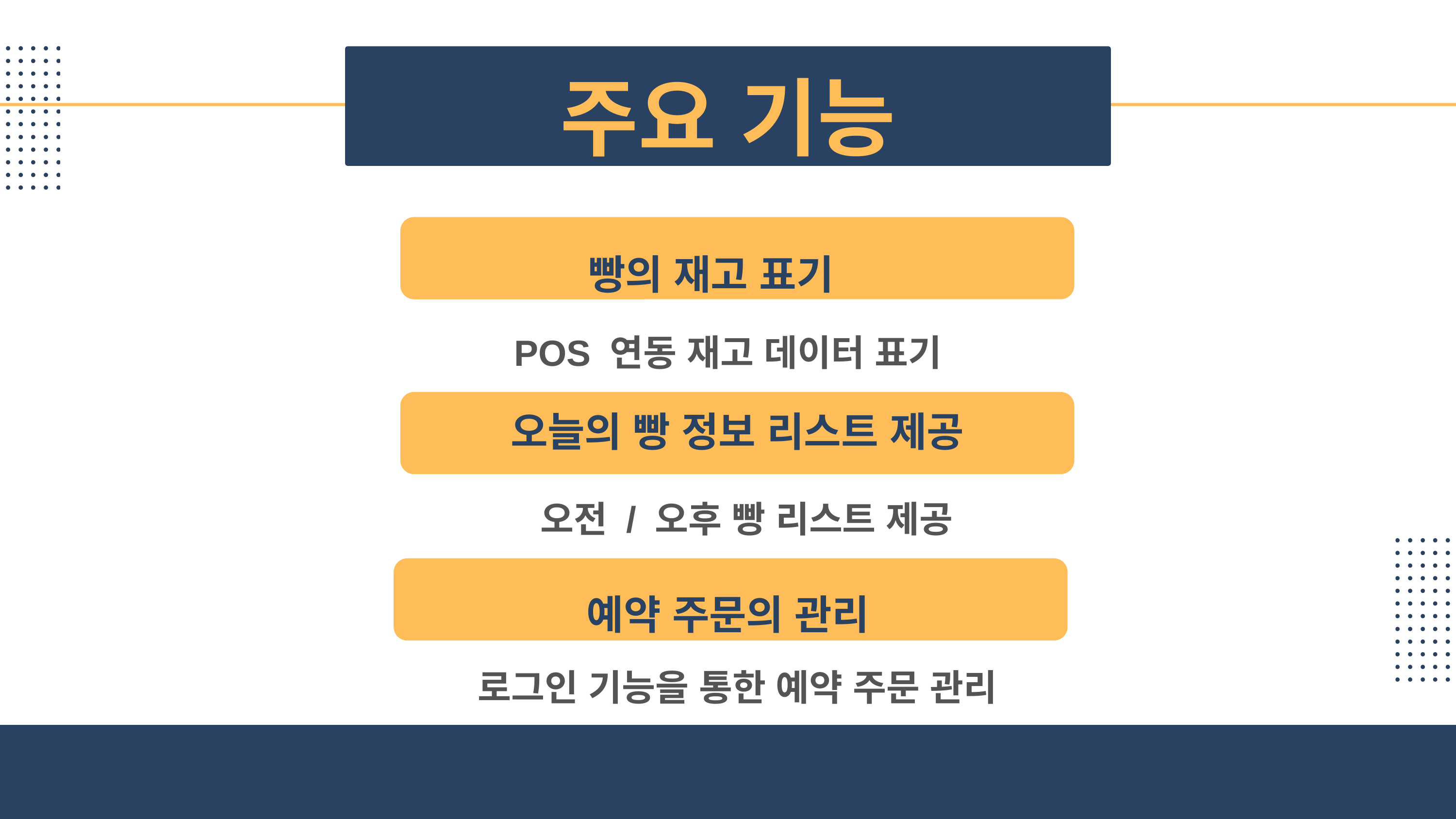

주요 기능

빵의 재고 표기

POS 연동 재고 데이터 표기

오늘의 빵 정보 리스트 제공
 오전 / 오후 빵 리스트 제공

예약 주문의 관리

로그인 기능을 통한 예약 주문 관리